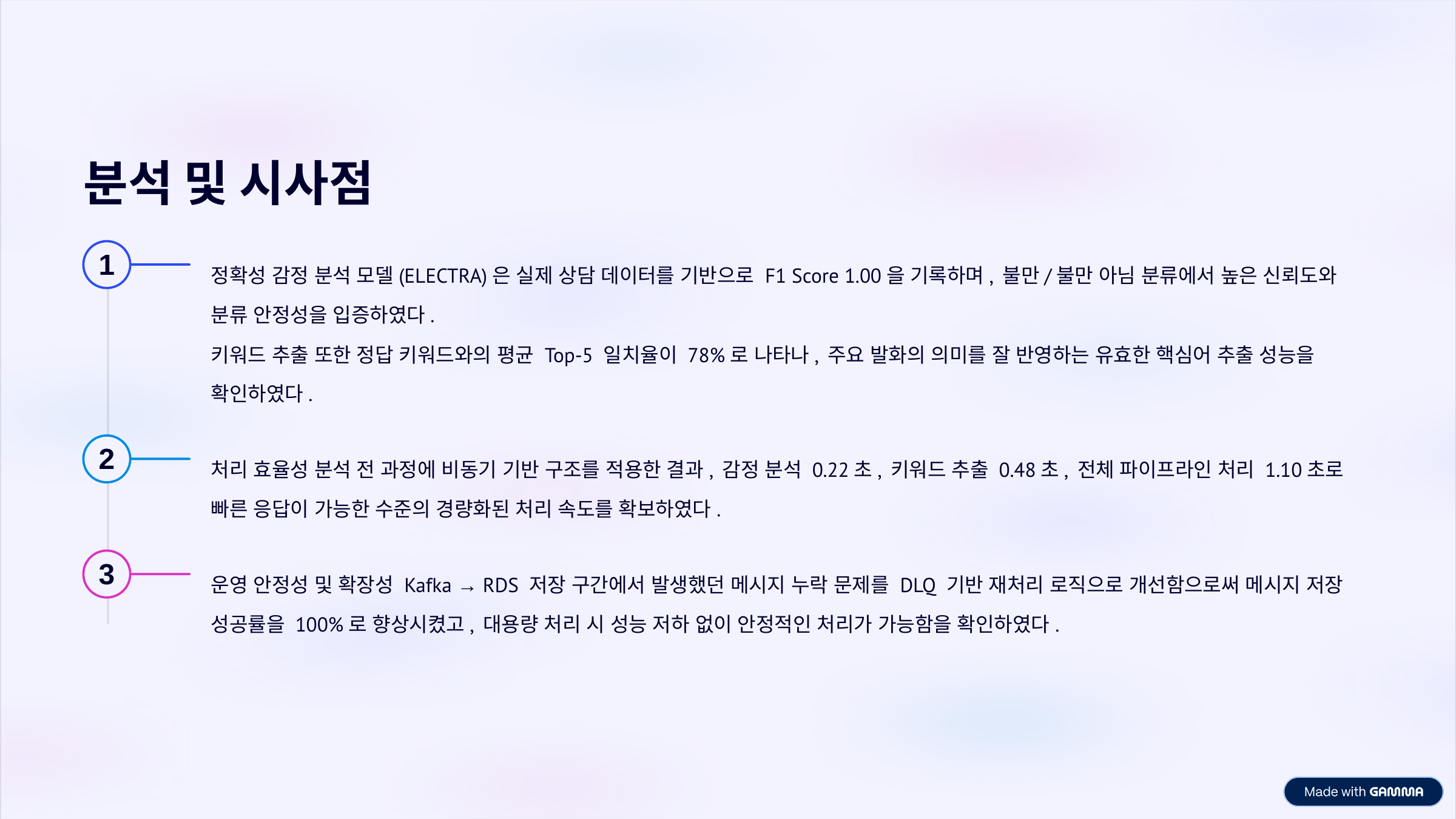

분석 및 시사점

1
정확성 감정 분석 모델(ELECTRA)은 실제 상담 데이터를 기반으로 F1 Score 1.00을 기록하며, 불만/불만 아님 분류에서 높은 신뢰도와 분류 안정성을 입증하였다.

키워드 추출 또한 정답 키워드와의 평균 Top-5 일치율이 78%로 나타나, 주요 발화의 의미를 잘 반영하는 유효한 핵심어 추출 성능을 확인하였다.

2
처리 효율성 분석 전 과정에 비동기 기반 구조를 적용한 결과, 감정 분석 0.22초, 키워드 추출 0.48초, 전체 파이프라인 처리 1.10초로 빠른 응답이 가능한 수준의 경량화된 처리 속도를 확보하였다.

3
운영 안정성 및 확장성 Kafka → RDS 저장 구간에서 발생했던 메시지 누락 문제를 DLQ 기반 재처리 로직으로 개선함으로써 메시지 저장 성공률을 100%로 향상시켰고, 대용량 처리 시 성능 저하 없이 안정적인 처리가 가능함을 확인하였다.